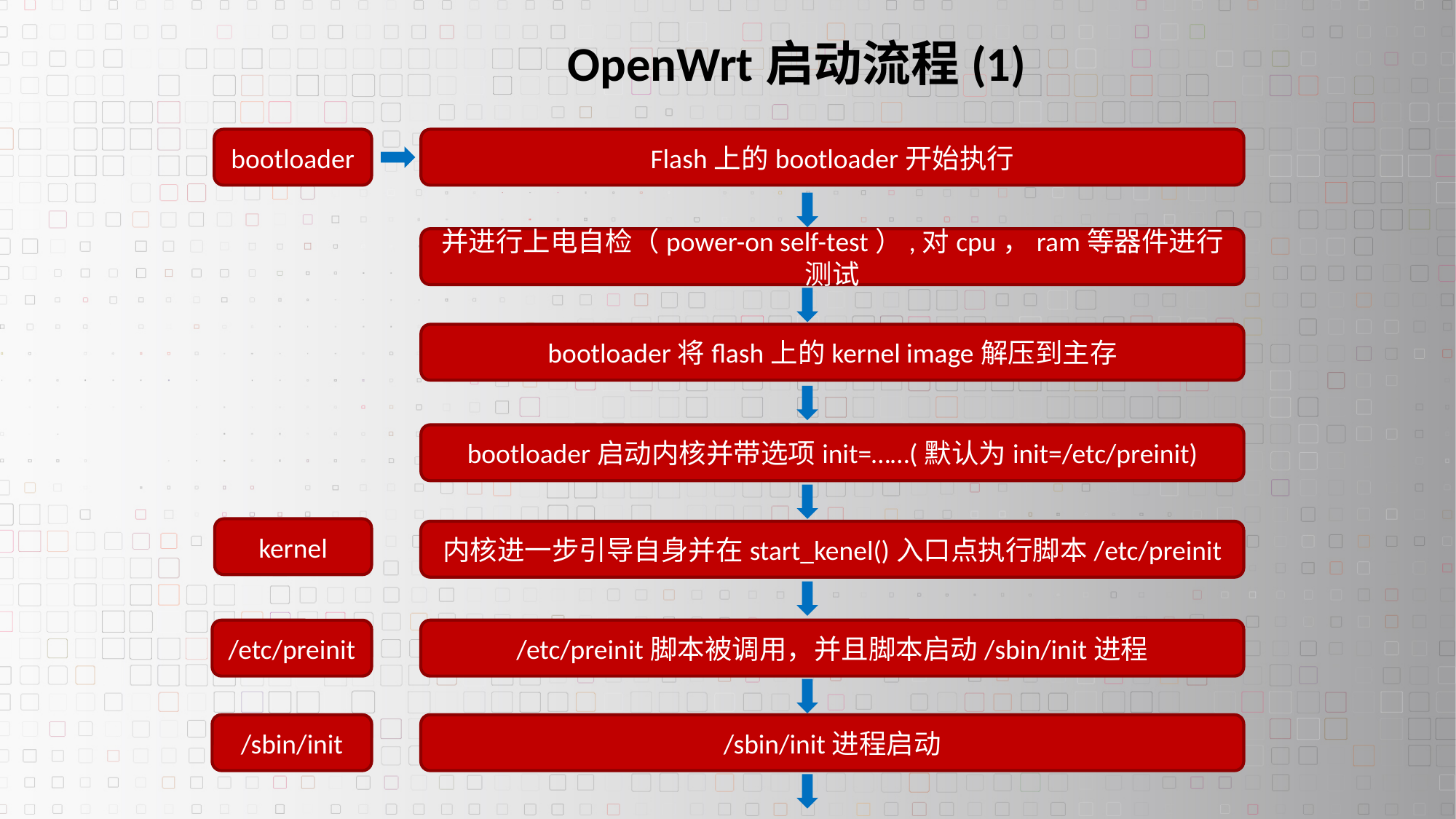

OpenWrt启动流程(1)
bootloader
Flash上的bootloader开始执行

并进行上电自检（power-on self-test）,对cpu，ram等器件进行测试

bootloader将flash上的kernel image解压到主存

bootloader启动内核并带选项init=……(默认为init=/etc/preinit)

kernel
内核进一步引导自身并在start_kenel()入口点执行脚本/etc/preinit

/etc/preinit
/etc/preinit脚本被调用，并且脚本启动/sbin/init进程

/sbin/init
/sbin/init进程启动